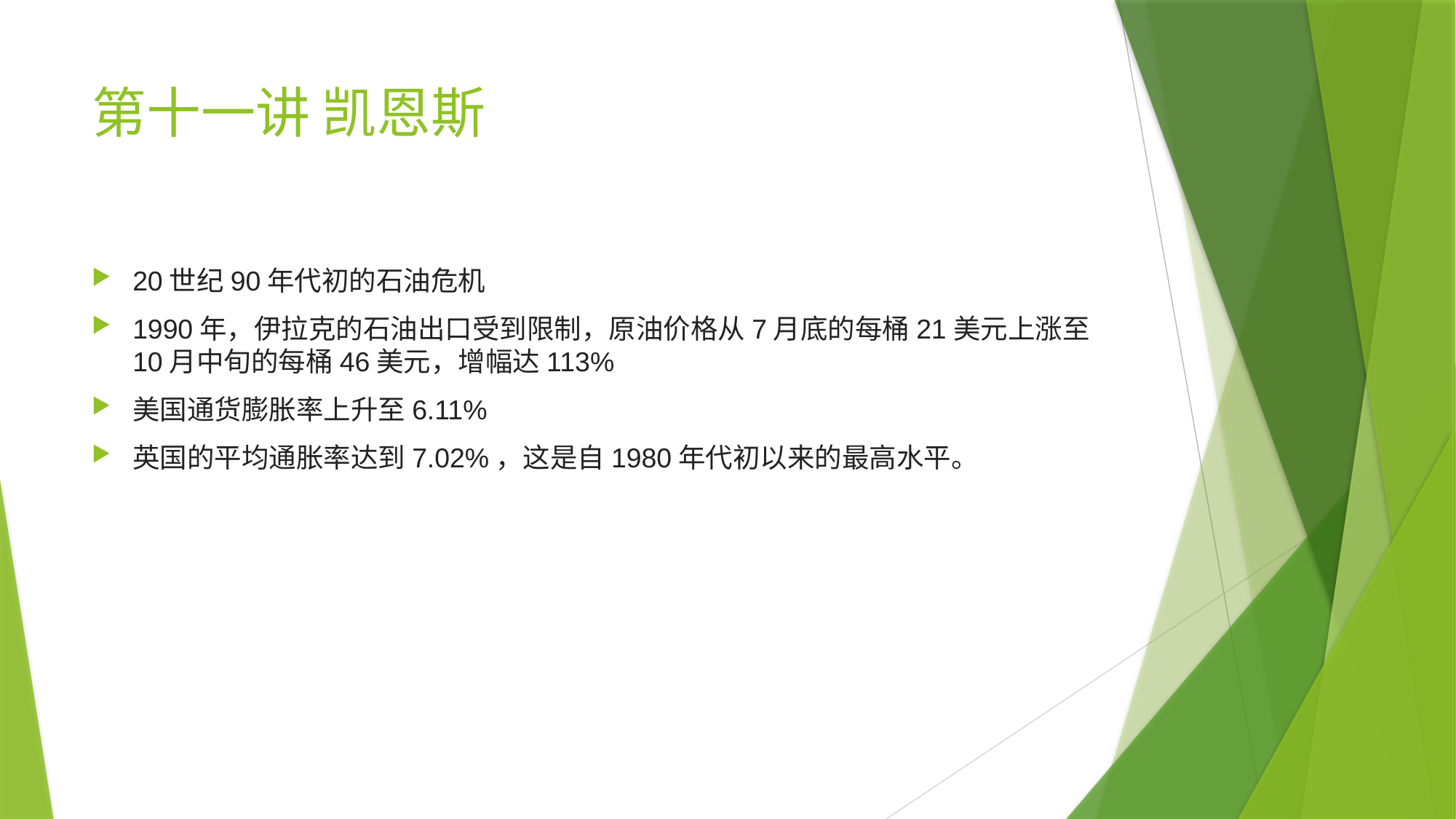

# 第十一讲 凯恩斯
20世纪90年代初的石油危机
1990年，伊拉克的石油出口受到限制，原油价格从7月底的每桶21美元上涨至10月中旬的每桶46美元，增幅达113%
美国通货膨胀率上升至6.11%
英国的平均通胀率达到7.02%，这是自1980年代初以来的最高水平。